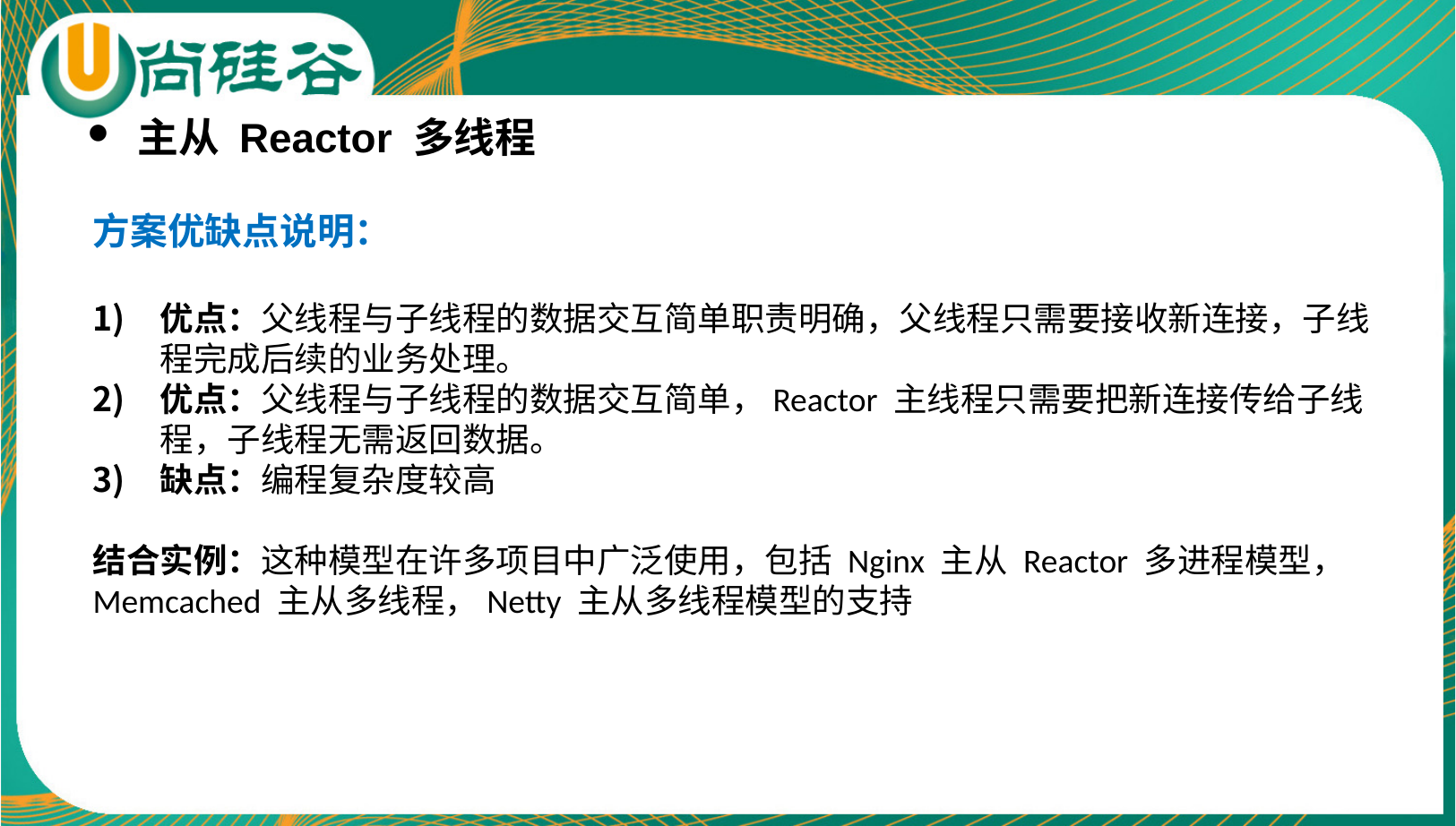

主从 Reactor 多线程
方案优缺点说明：

优点：父线程与子线程的数据交互简单职责明确，父线程只需要接收新连接，子线程完成后续的业务处理。
优点：父线程与子线程的数据交互简单，Reactor 主线程只需要把新连接传给子线程，子线程无需返回数据。
缺点：编程复杂度较高
结合实例：这种模型在许多项目中广泛使用，包括 Nginx 主从 Reactor 多进程模型，Memcached 主从多线程，Netty 主从多线程模型的支持